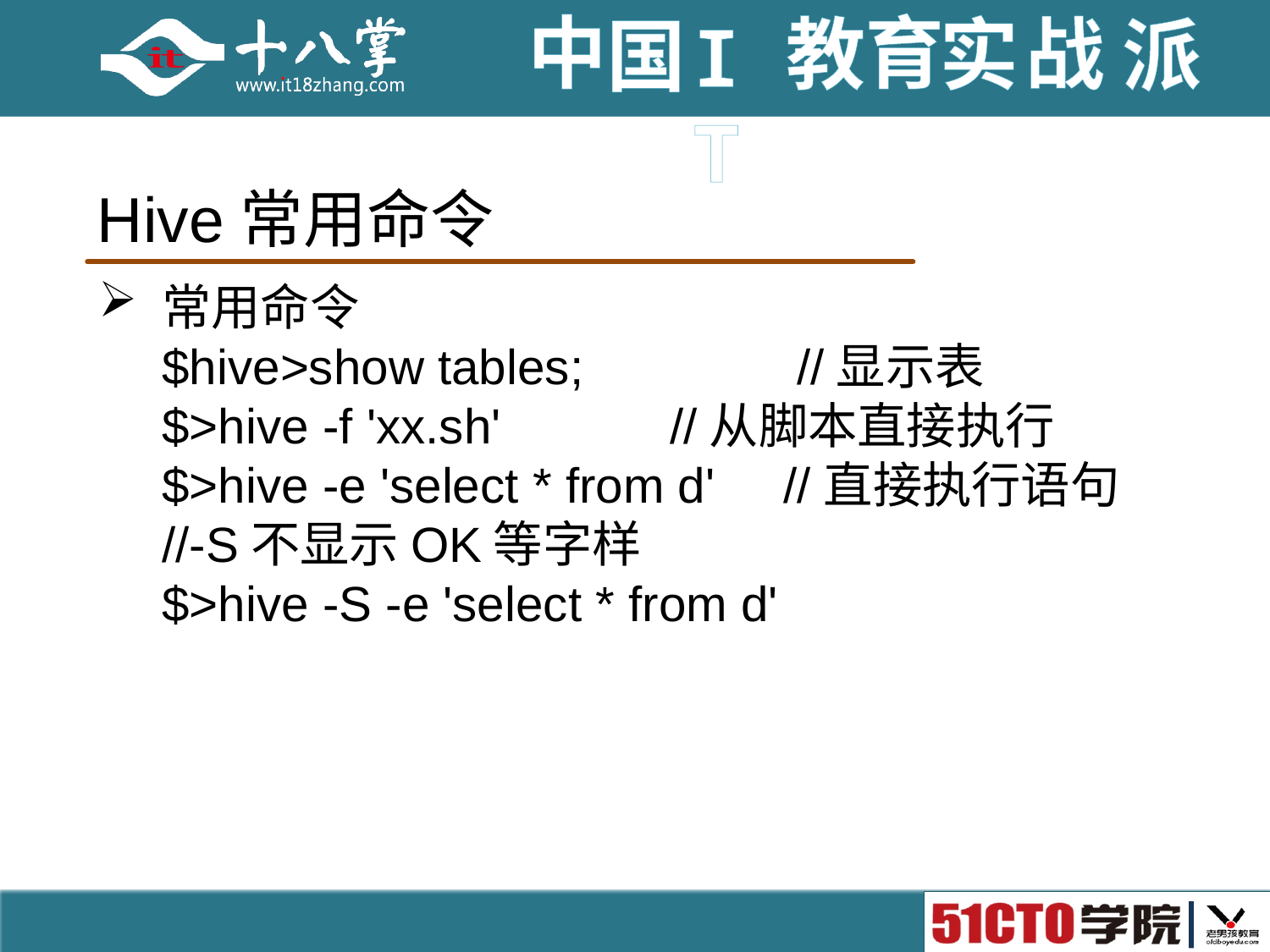

# Hive常用命令
常用命令
$hive>show tables;		//显示表
$>hive -f 'xx.sh'		//从脚本直接执行
$>hive -e 'select * from d'     //直接执行语句
//-S不显示OK等字样
$>hive -S -e 'select * from d'